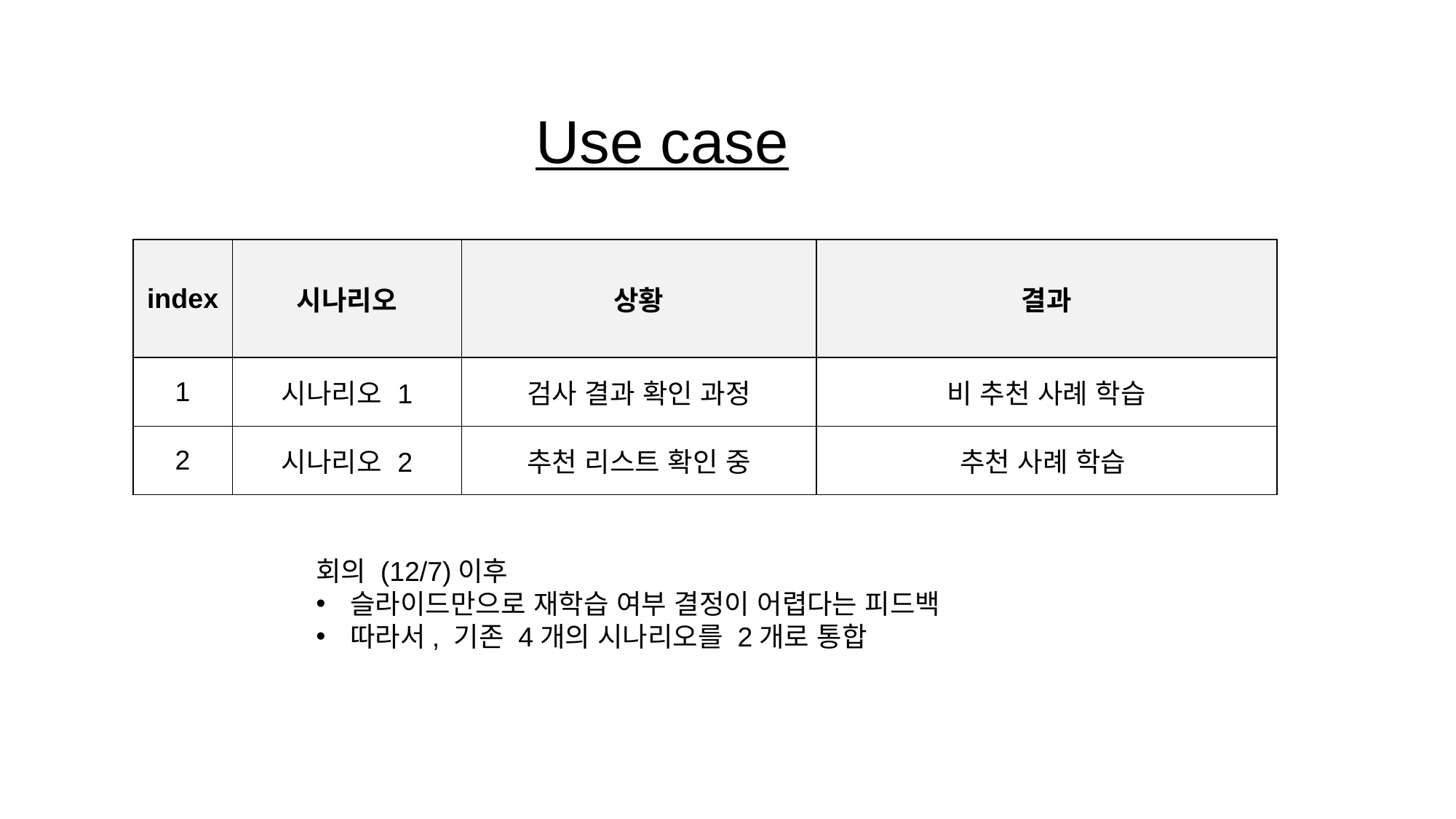

Use case
| index | 시나리오 | 상황 | 결과 |
| --- | --- | --- | --- |
| 1 | 시나리오 1 | 검사 결과 확인 과정 | 비 추천 사례 학습 |
| 2 | 시나리오 2 | 추천 리스트 확인 중 | 추천 사례 학습 |
회의 (12/7)이후
슬라이드만으로 재학습 여부 결정이 어렵다는 피드백
따라서, 기존 4개의 시나리오를 2개로 통합